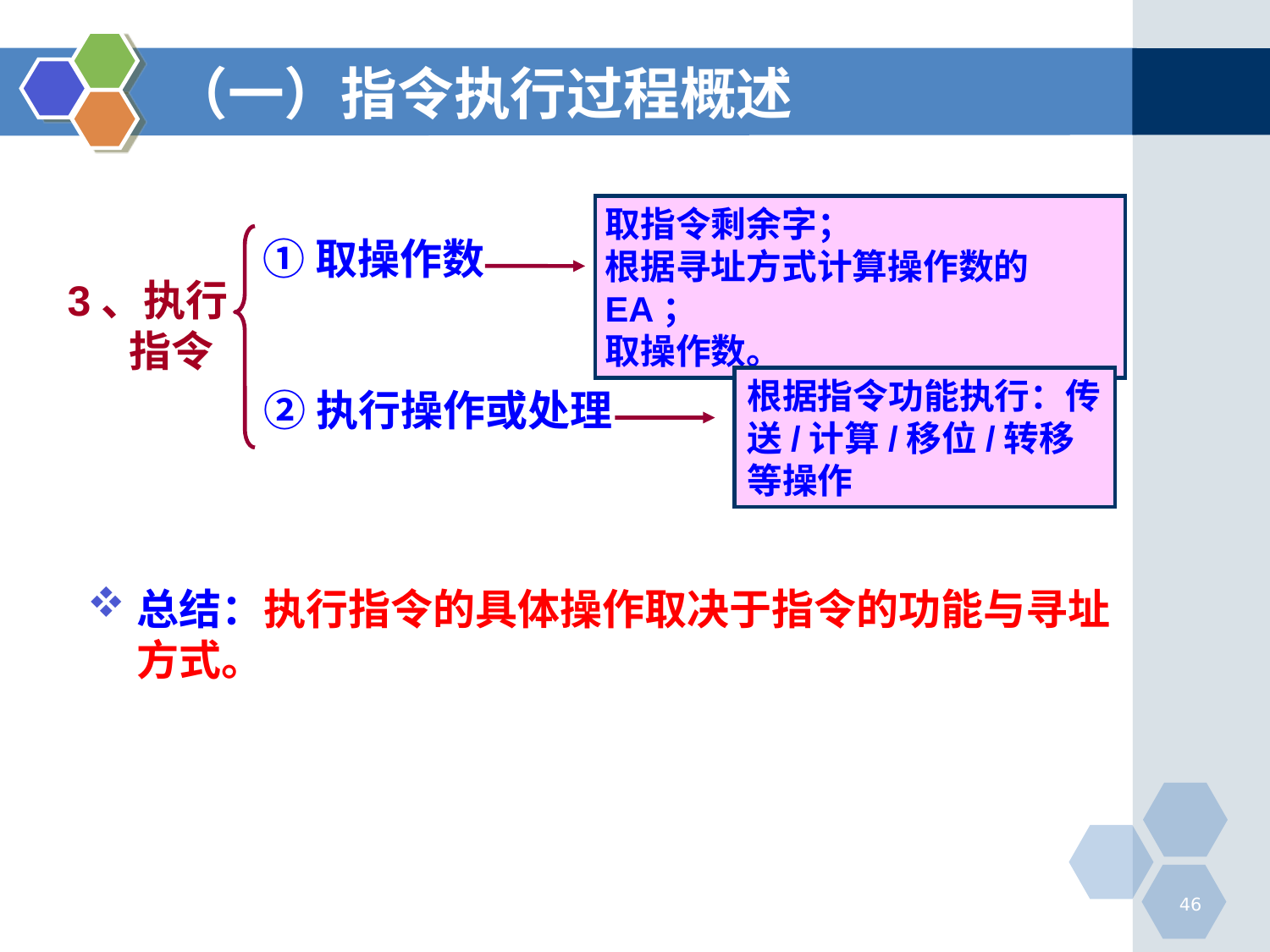

# （一）指令执行过程概述
取指令剩余字；
根据寻址方式计算操作数的EA；
取操作数。

①取操作数

3、执行指令
根据指令功能执行：传送/计算/移位/转移等操作
②执行操作或处理

总结：执行指令的具体操作取决于指令的功能与寻址方式。
46